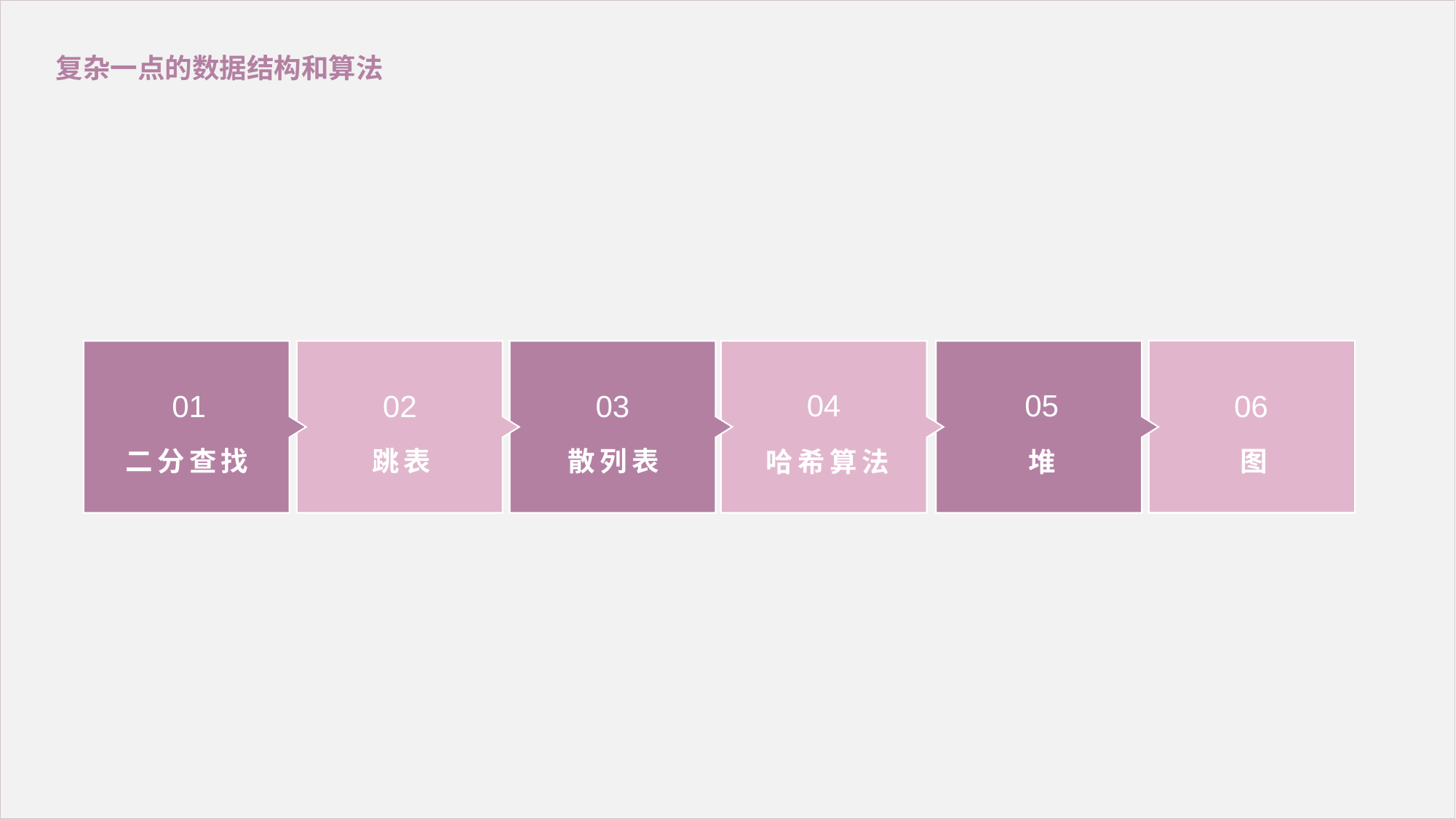

复杂一点的数据结构和算法

04
05
01
02
03
06
二分查找
跳表
散列表
图
哈希算法
堆